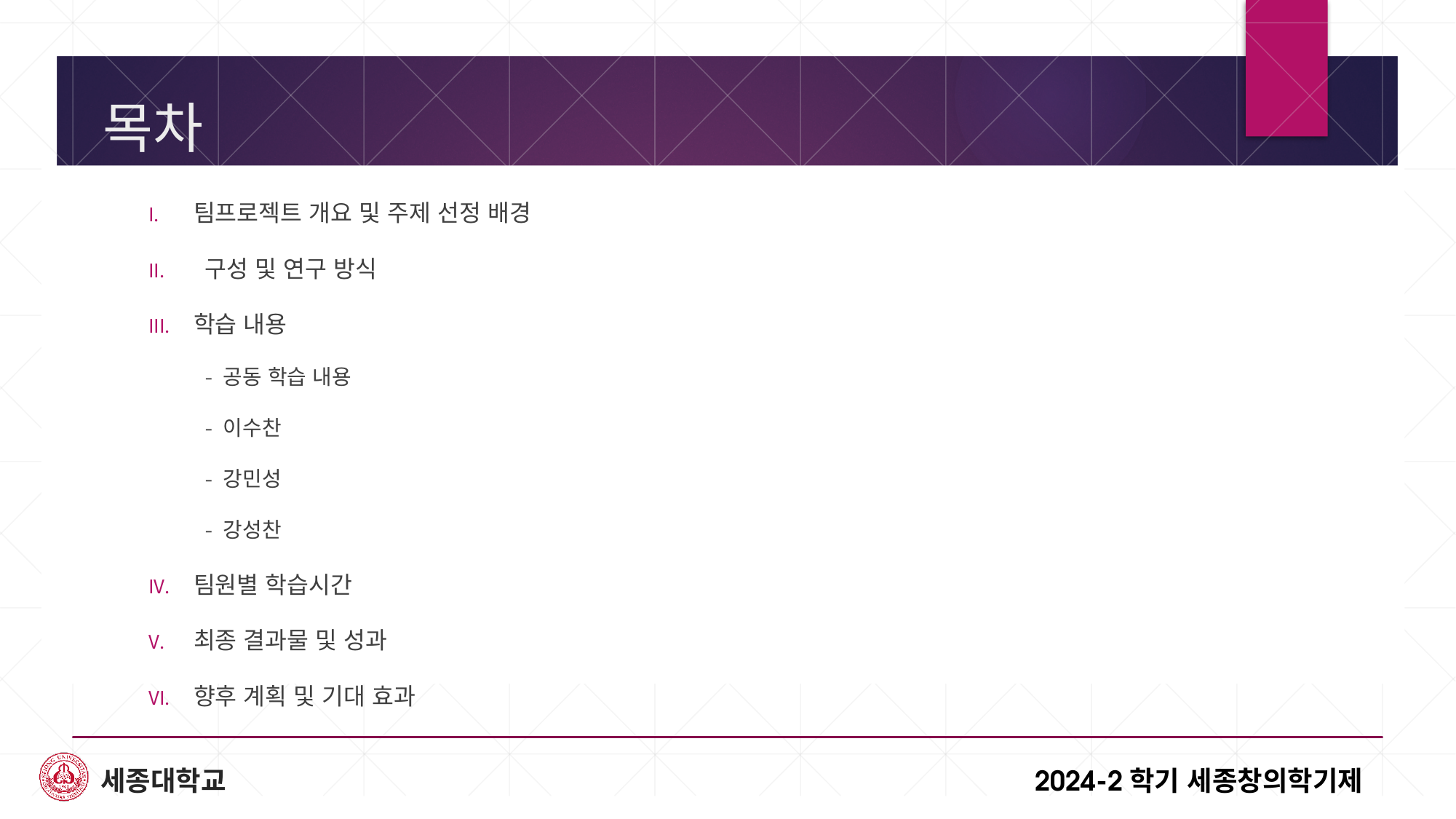

# 목차
팀프로젝트 개요 및 주제 선정 배경
 구성 및 연구 방식
학습 내용
 - 공동 학습 내용
 - 이수찬
 - 강민성
 - 강성찬
팀원별 학습시간
최종 결과물 및 성과
향후 계획 및 기대 효과